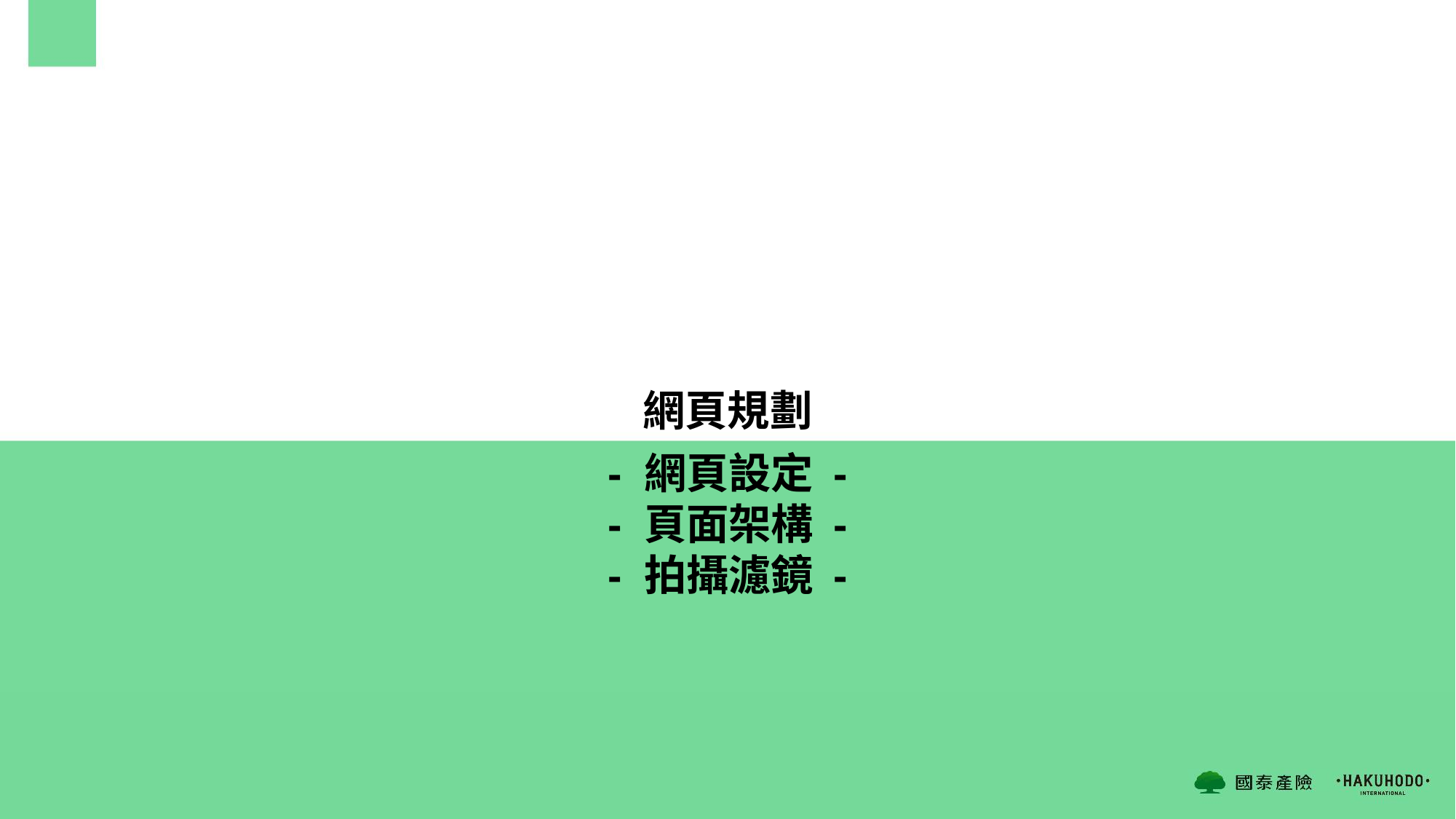

網頁規劃
- 網頁設定 -
- 頁面架構 -
- 拍攝濾鏡 -